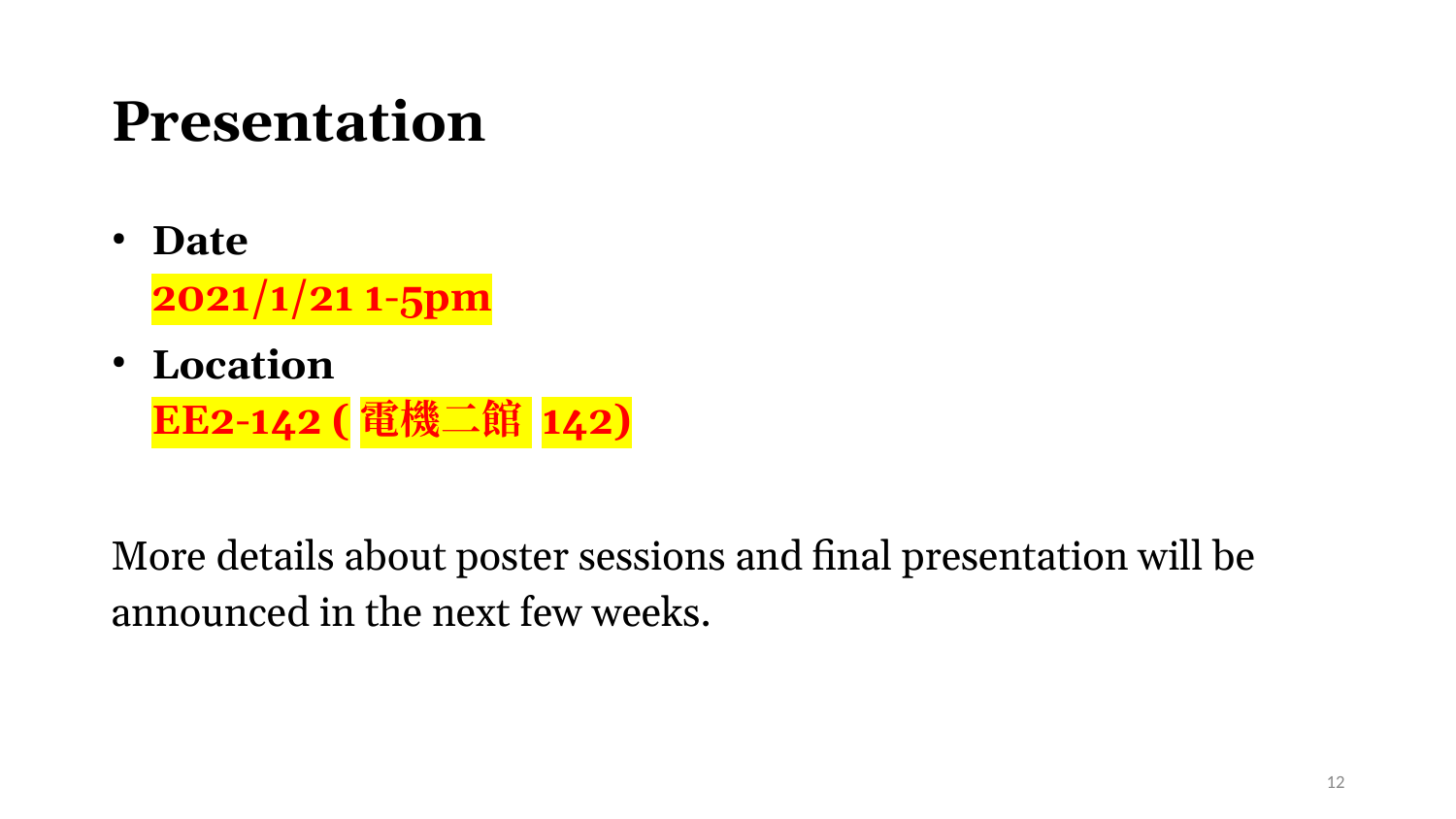

# Presentation
Date
2021/1/21 1-5pm
Location
EE2-142 (電機二館 142)

More details about poster sessions and final presentation will be announced in the next few weeks.
12